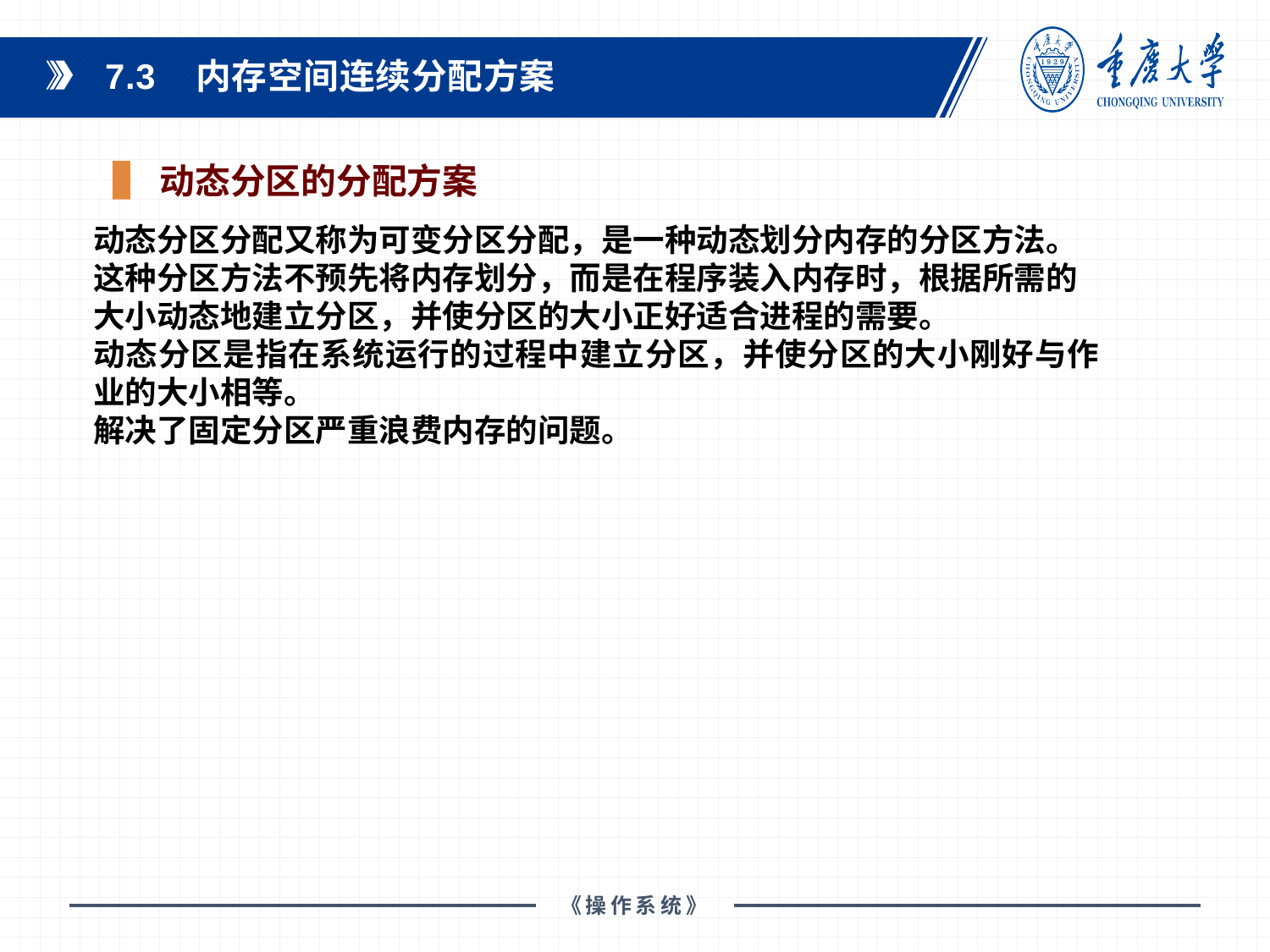

7.3   内存空间连续分配方案
动态分区的分配方案
课程教材：

动态分区分配又称为可变分区分配，是一种动态划分内存的分区方法。这种分区方法不预先将内存划分，而是在程序装入内存时，根据所需的大小动态地建立分区，并使分区的大小正好适合进程的需要。
动态分区是指在系统运行的过程中建立分区，并使分区的大小刚好与作业的大小相等。
解决了固定分区严重浪费内存的问题。